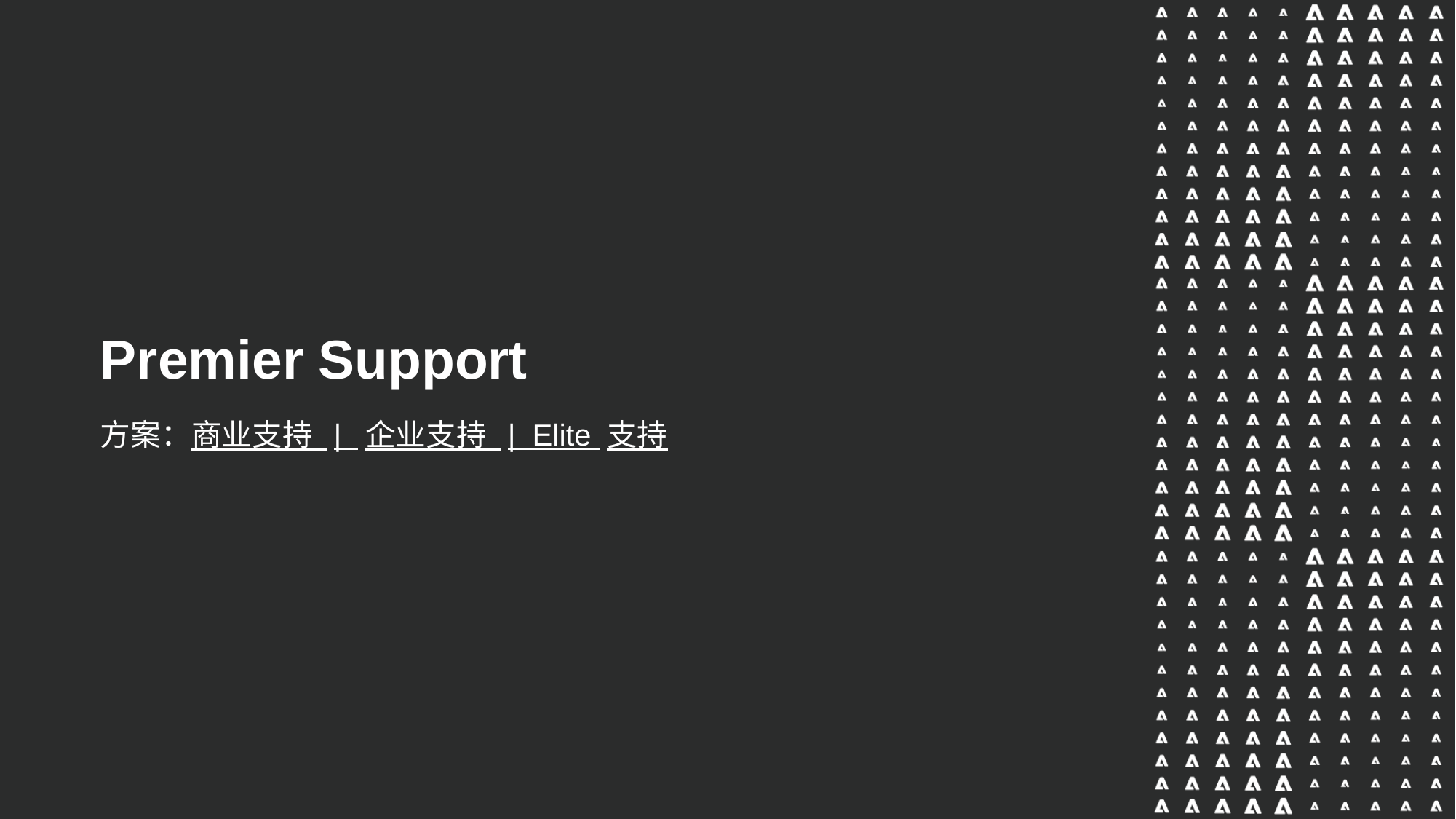

Premier Support
方案：商业支持  |  企业支持  |  Elite 支持